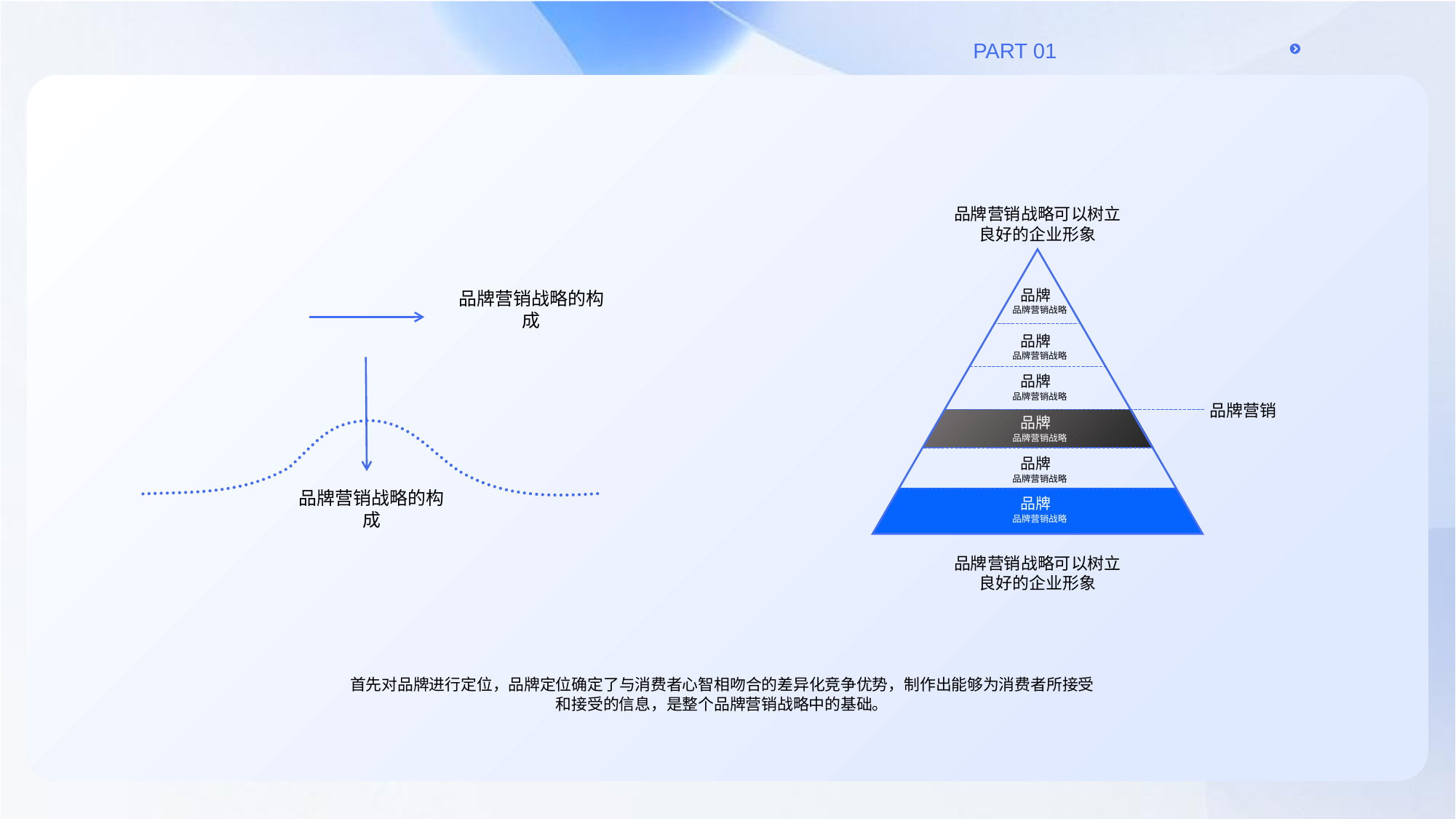

品牌营销战略可以树立良好的企业形象

品牌
品牌营销战略的构成
品牌营销战略
品牌
品牌营销战略
品牌
品牌营销战略
品牌营销
品牌

品牌营销战略
品牌
品牌营销战略
品牌营销战略的构成

品牌
品牌营销战略
品牌营销战略可以树立良好的企业形象
首先对品牌进行定位，品牌定位确定了与消费者心智相吻合的差异化竞争优势，制作出能够为消费者所接受和接受的信息，是整个品牌营销战略中的基础。